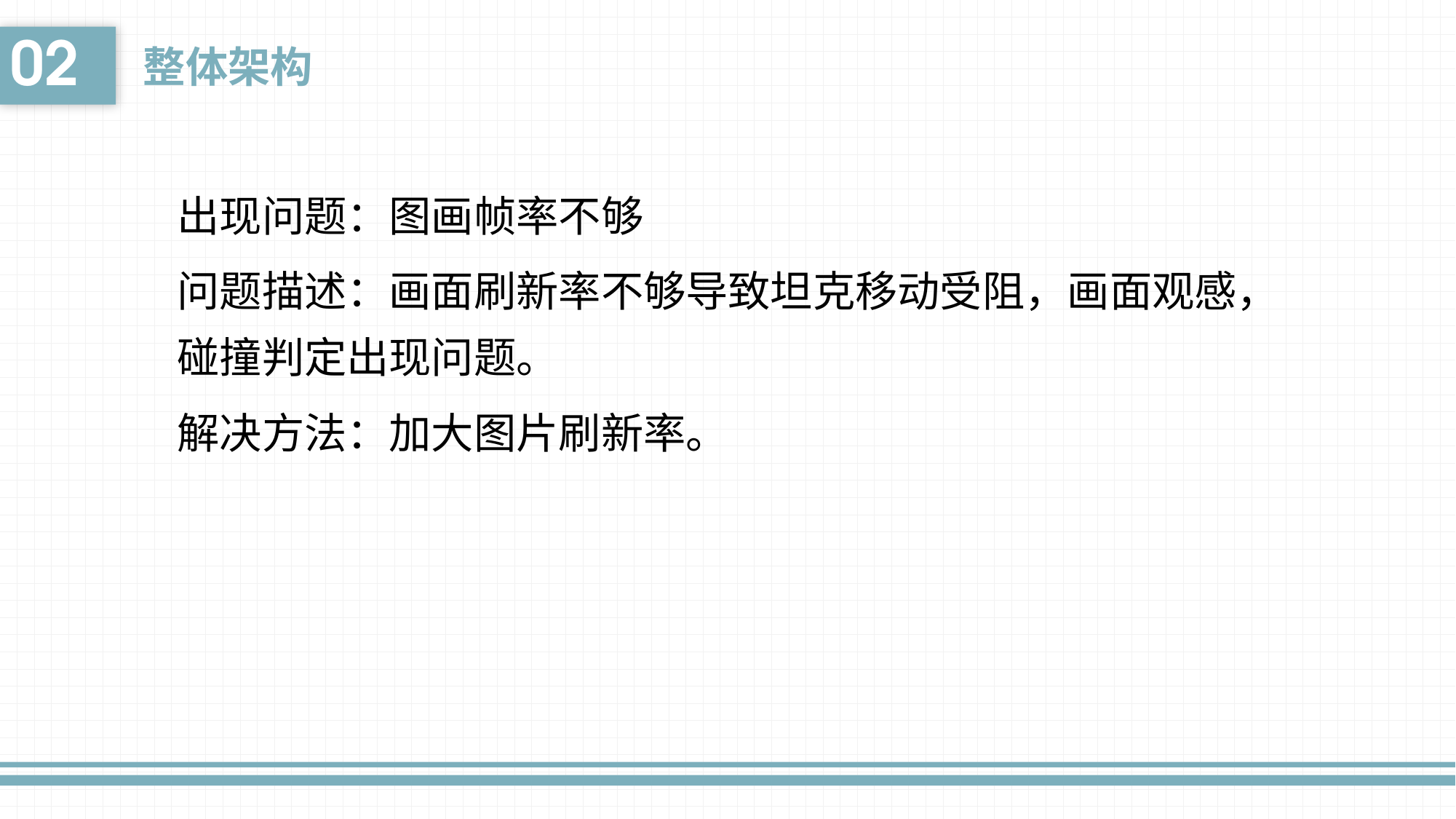

02
整体架构
出现问题：图画帧率不够
问题描述：画面刷新率不够导致坦克移动受阻，画面观感，碰撞判定出现问题。
解决方法：加大图片刷新率。